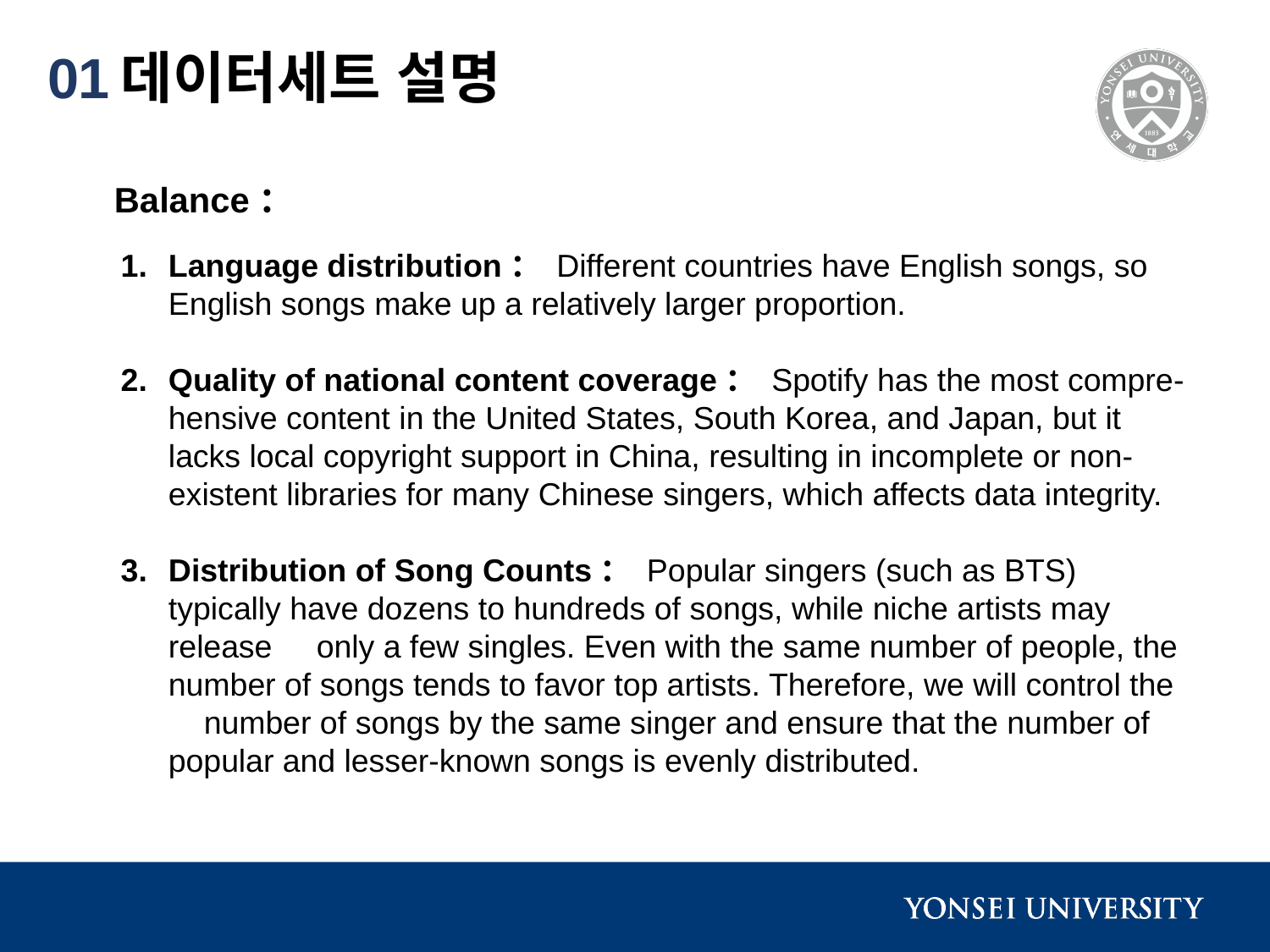

데이터세트 설명

01
Balance：
Language distribution： Different countries have English songs, so   English songs make up a relatively larger proportion.

Quality of national content coverage： Spotify has the most compre-hensive content in the United States, South Korea, and Japan, but it   lacks local copyright support in China, resulting in incomplete or non-existent libraries for many Chinese singers, which affects data integrity.

Distribution of Song Counts： Popular singers (such as BTS) typically have dozens to hundreds of songs, while niche artists may release     only a few singles. Even with the same number of people, the number of songs tends to favor top artists. Therefore, we will control the       number of songs by the same singer and ensure that the number of  popular and lesser-known songs is evenly distributed.